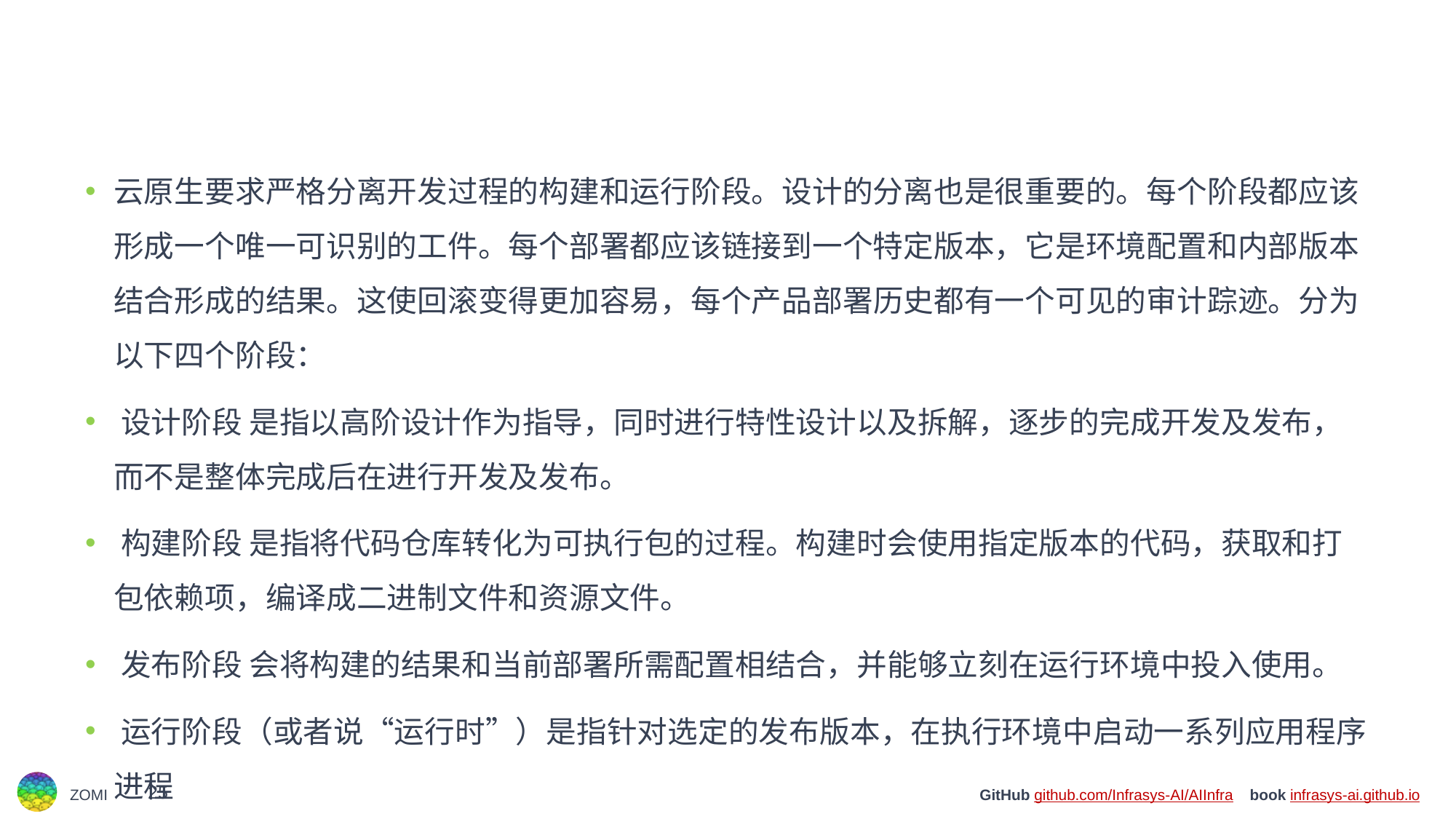

#
云原生要求严格分离开发过程的构建和运行阶段。设计的分离也是很重要的。每个阶段都应该形成一个唯一可识别的工件。每个部署都应该链接到一个特定版本，它是环境配置和内部版本结合形成的结果。这使回滚变得更加容易，每个产品部署历史都有一个可见的审计踪迹。分为以下四个阶段：
﻿设计阶段 是指以高阶设计作为指导，同时进行特性设计以及拆解，逐步的完成开发及发布，而不是整体完成后在进行开发及发布。
﻿﻿构建阶段 是指将代码仓库转化为可执行包的过程。构建时会使用指定版本的代码，获取和打包依赖项，编译成二进制文件和资源文件。
﻿﻿发布阶段 会将构建的结果和当前部署所需配置相结合，并能够立刻在运行环境中投入使用。
﻿﻿运行阶段（或者说“运行时”）是指针对选定的发布版本，在执行环境中启动一系列应用程序进程